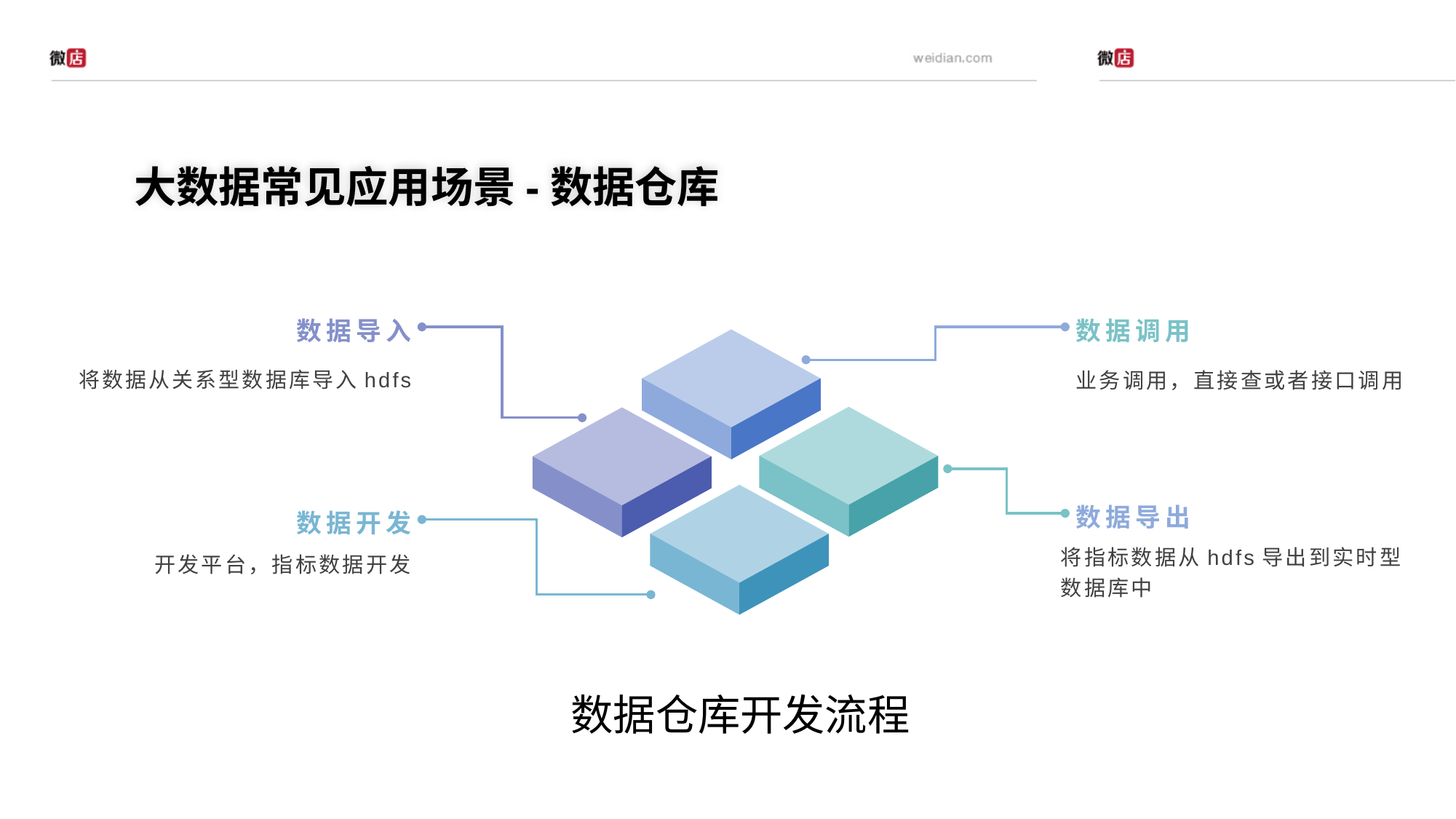

大数据常见应用场景-数据仓库

数据导入
数据调用
将数据从关系型数据库导入hdfs
业务调用，直接查或者接口调用

数据导出
数据开发

将指标数据从hdfs导出到实时型数据库中

开发平台，指标数据开发
# 数据仓库开发流程